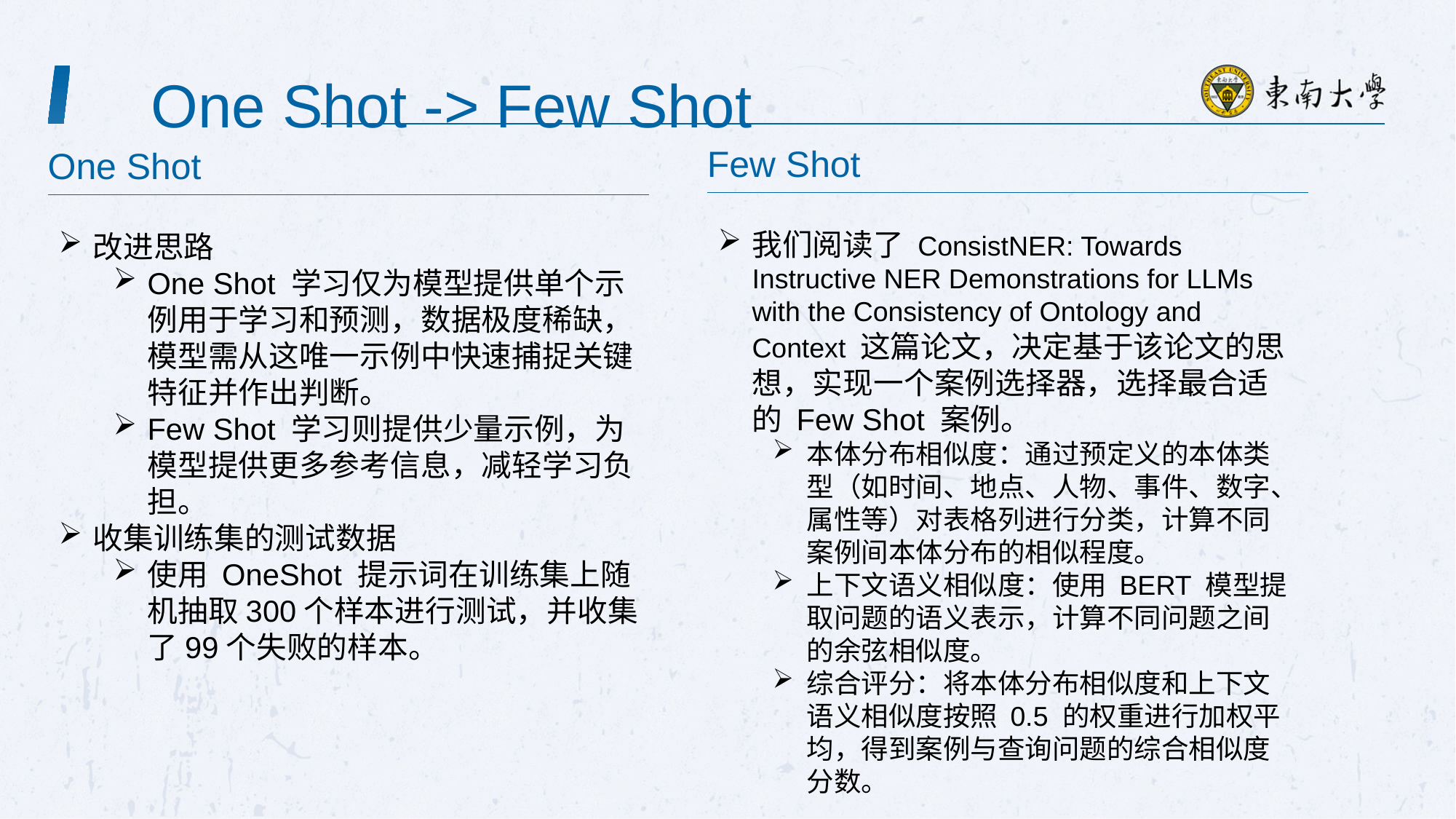

One Shot -> Few Shot
Few Shot
我们阅读了 ConsistNER: Towards Instructive NER Demonstrations for LLMs with the Consistency of Ontology and Context 这篇论文，决定基于该论文的思想，实现一个案例选择器，选择最合适的 Few Shot 案例。
本体分布相似度：通过预定义的本体类型（如时间、地点、人物、事件、数字、属性等）对表格列进行分类，计算不同案例间本体分布的相似程度。
上下文语义相似度：使用 BERT 模型提取问题的语义表示，计算不同问题之间的余弦相似度。
综合评分：将本体分布相似度和上下文语义相似度按照 0.5 的权重进行加权平均，得到案例与查询问题的综合相似度分数。

One Shot
改进思路
One Shot 学习仅为模型提供单个示例用于学习和预测，数据极度稀缺，模型需从这唯一示例中快速捕捉关键特征并作出判断。
Few Shot 学习则提供少量示例，为模型提供更多参考信息，减轻学习负担。
收集训练集的测试数据
使用 OneShot 提示词在训练集上随机抽取300个样本进行测试，并收集了99个失败的样本。